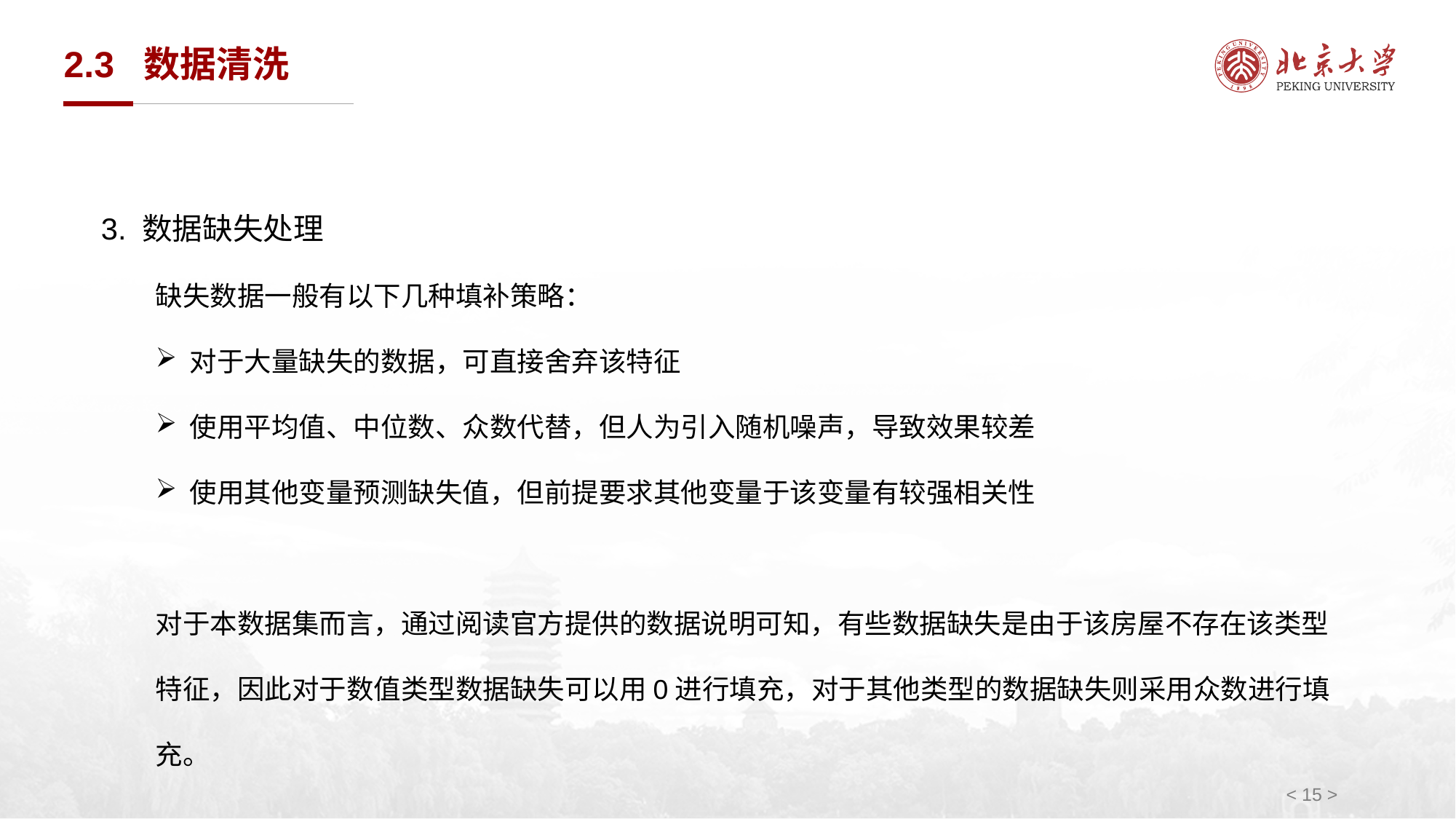

# 2.3  数据清洗
3. 数据缺失处理
缺失数据一般有以下几种填补策略：
对于大量缺失的数据，可直接舍弃该特征
使用平均值、中位数、众数代替，但人为引入随机噪声，导致效果较差
使用其他变量预测缺失值，但前提要求其他变量于该变量有较强相关性

对于本数据集而言，通过阅读官方提供的数据说明可知，有些数据缺失是由于该房屋不存在该类型特征，因此对于数值类型数据缺失可以用0进行填充，对于其他类型的数据缺失则采用众数进行填充。

< 15 >